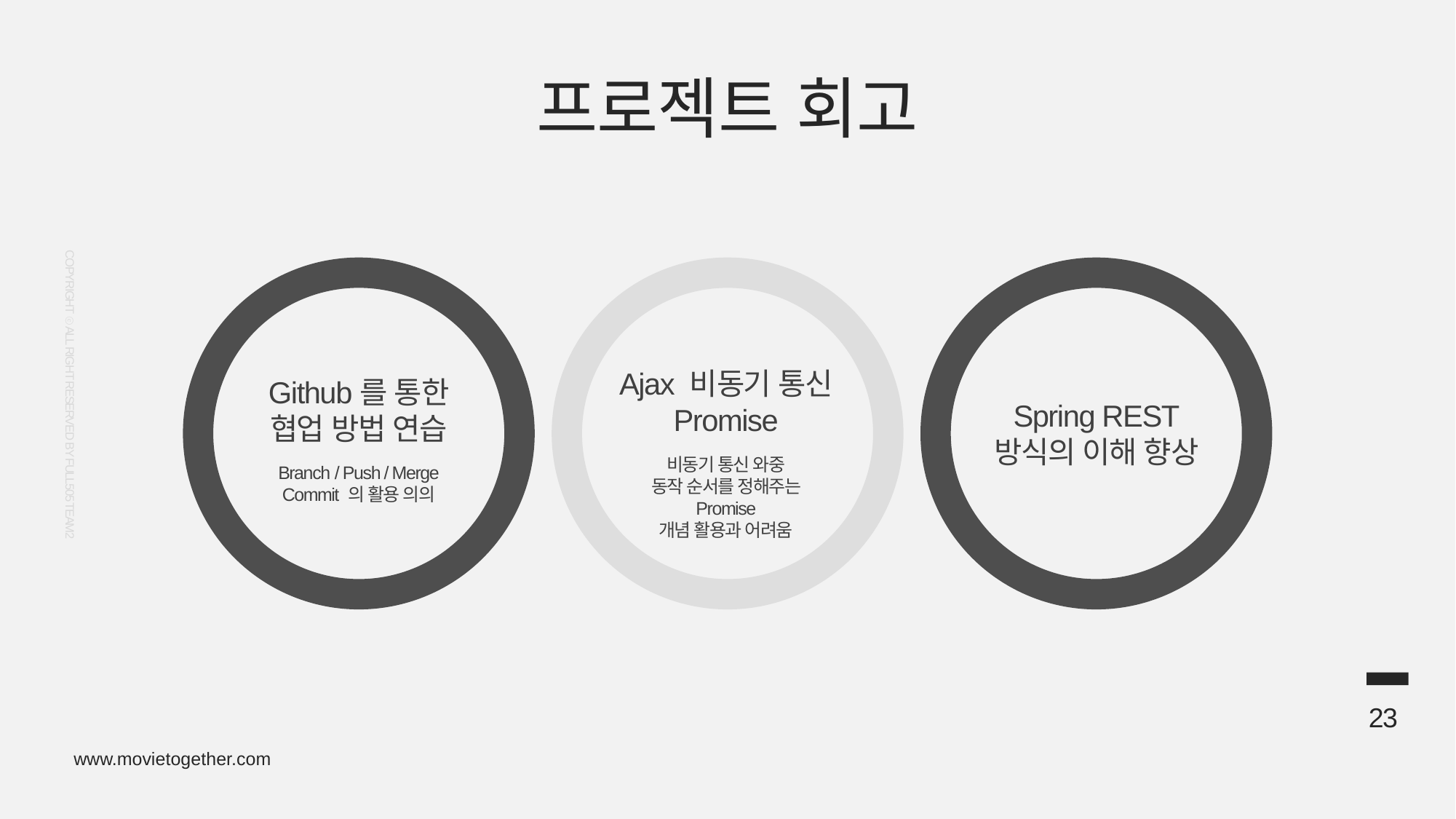

프로젝트 회고

Ajax 비동기 통신
Promise
Github를 통한
협업 방법 연습
Spring REST
방식의 이해 향상
COPYRIGHT ⓒ ALL RIGHT RESERVED BY FULL505 TEAM2
비동기 통신 와중
동작 순서를 정해주는 Promise
개념 활용과 어려움
Branch / Push / Merge
Commit 의 활용 의의

23
www.movietogether.com